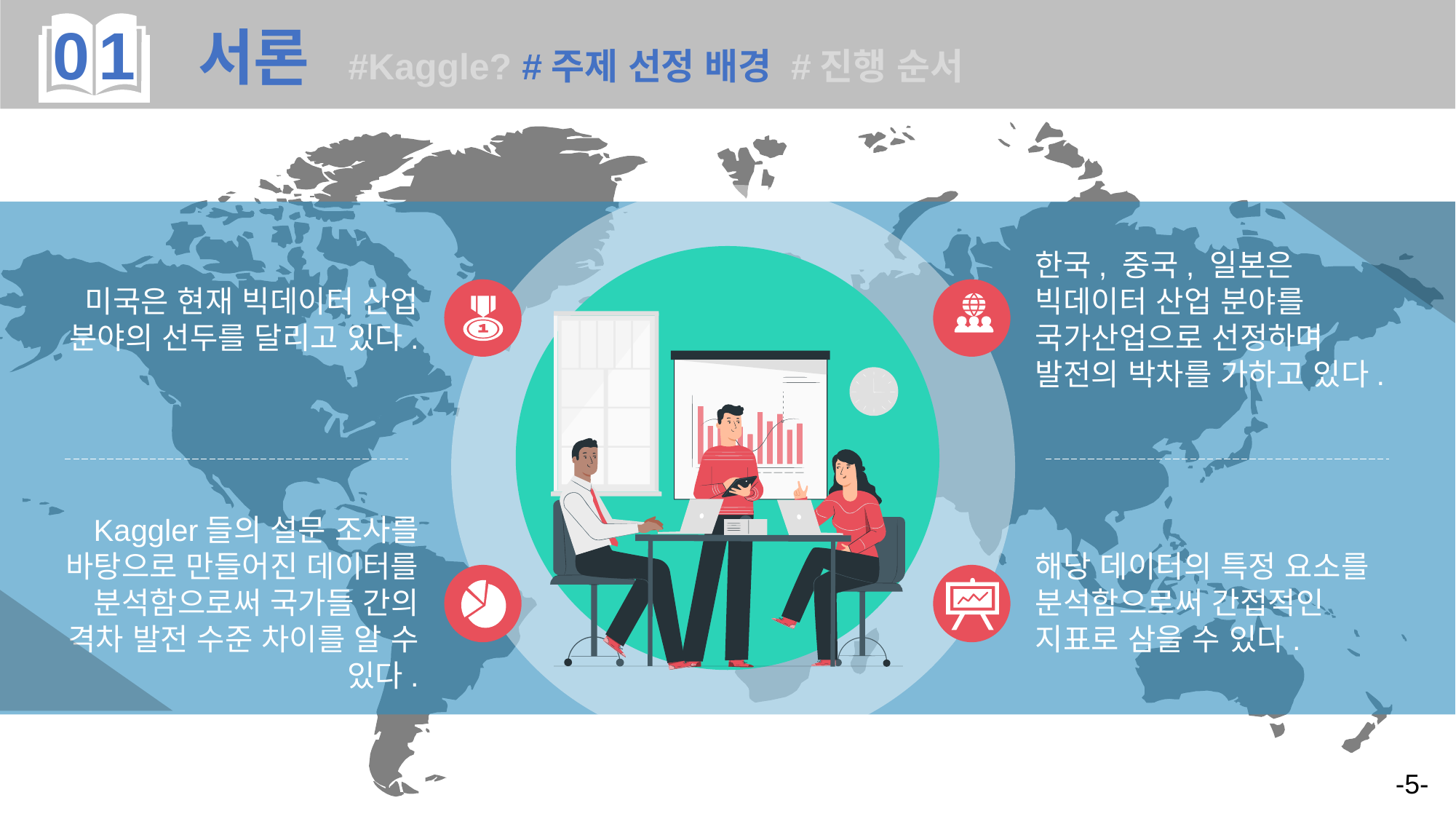

01  서론  #Kaggle? #주제 선정 배경 #진행 순서

미국은 현재 빅데이터 산업 분야의 선두를 달리고 있다.
한국, 중국, 일본은 빅데이터 산업 분야를 국가산업으로 선정하며 발전의 박차를 가하고 있다.

Kaggler들의 설문 조사를 바탕으로 만들어진 데이터를 분석함으로써 국가들 간의 격차 발전 수준 차이를 알 수 있다.
해당 데이터의 특정 요소를 분석함으로써 간접적인 지표로 삼을 수 있다.

-5-